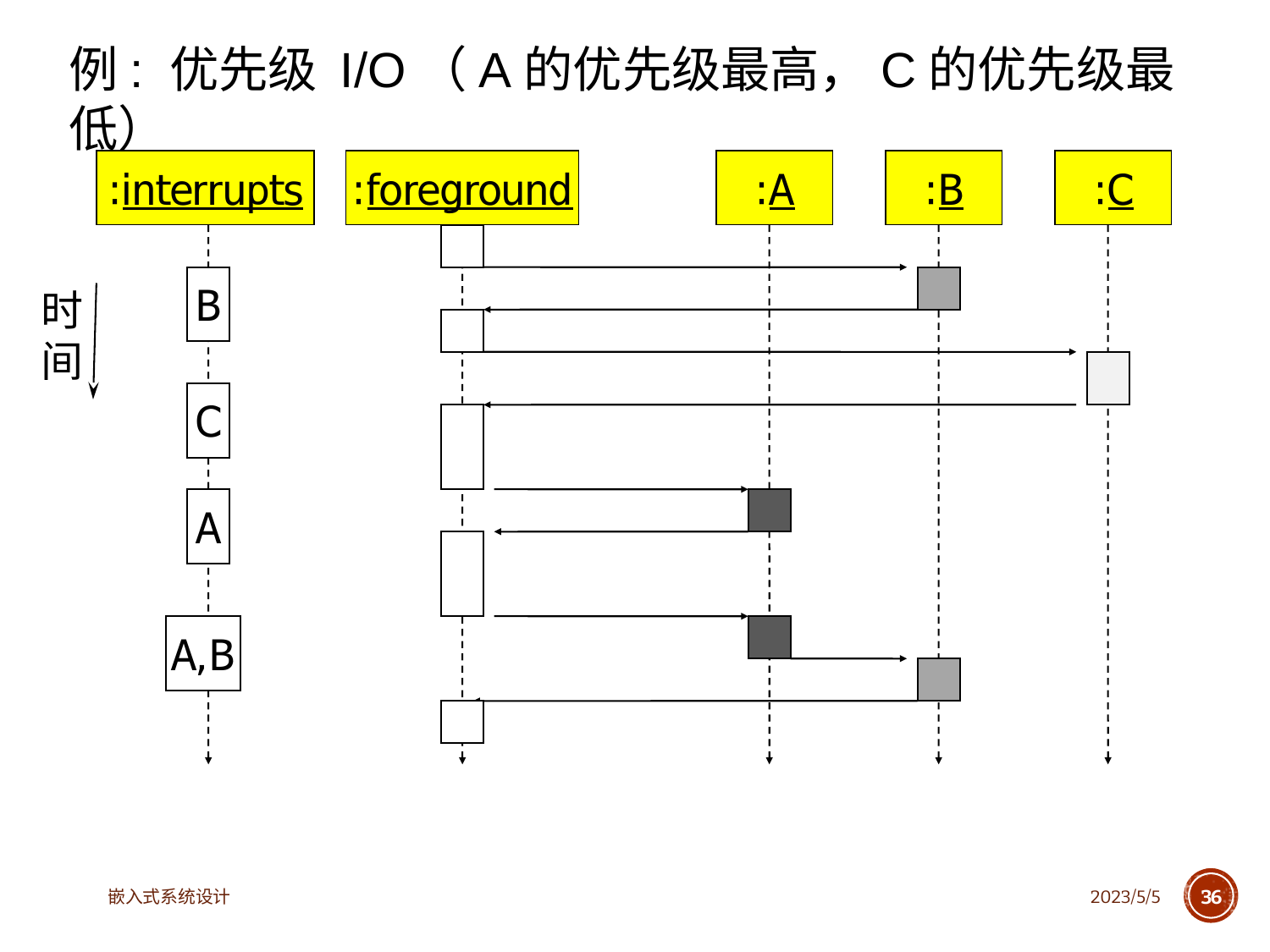

例: 优先级 I/O（A的优先级最高，C的优先级最低）
:interrupts
:foreground
:A
:B
:C

B

时间

C

A

A,B

嵌入式系统设计
2023/5/5
36